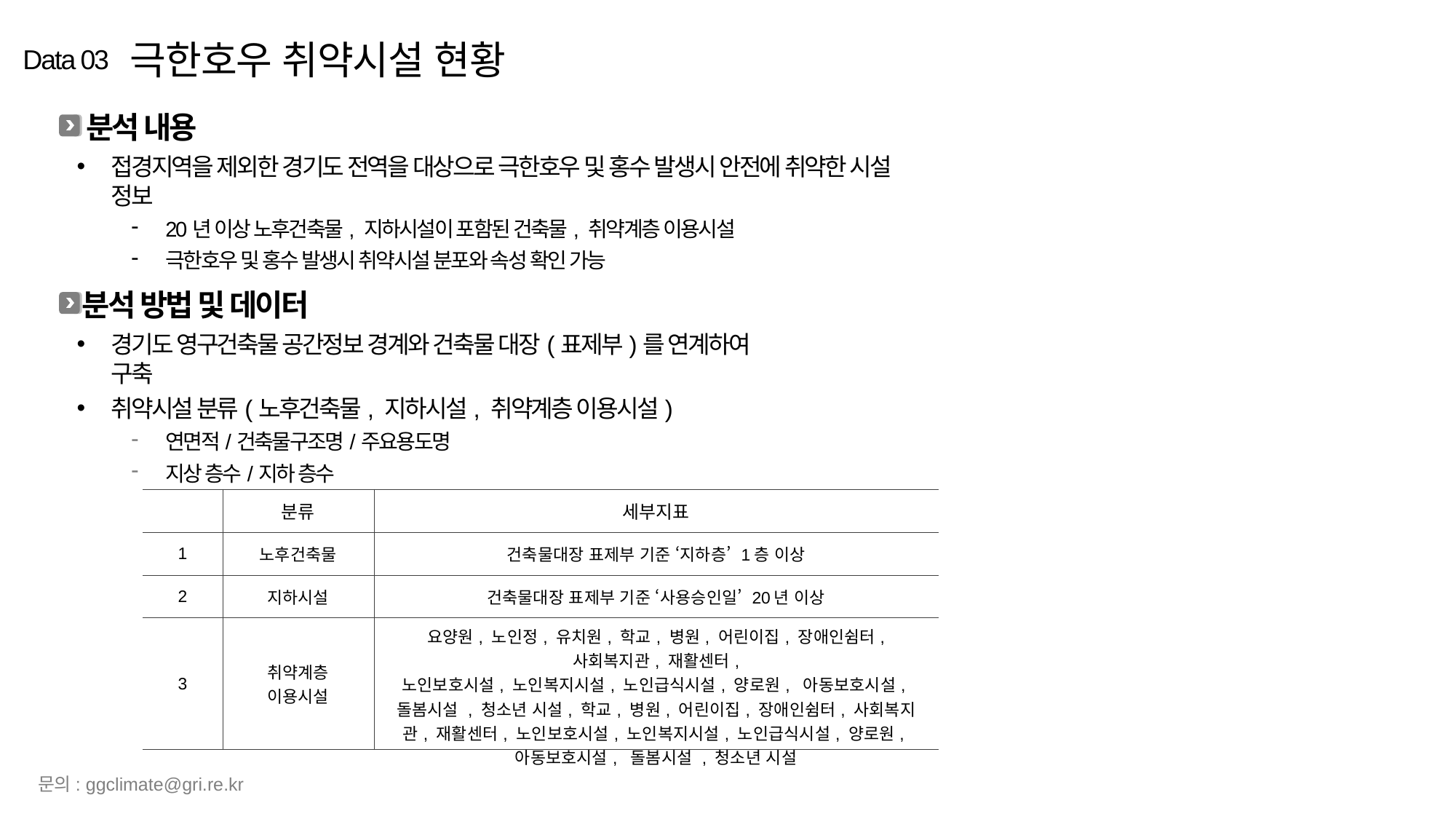

극한호우 취약시설 현황
Data 03
분석 내용

접경지역을 제외한 경기도 전역을 대상으로 극한호우 및 홍수 발생시 안전에 취약한 시설 정보
20년 이상 노후건축물, 지하시설이 포함된 건축물, 취약계층 이용시설
극한호우 및 홍수 발생시 취약시설 분포와 속성 확인 가능
분석 방법 및 데이터

경기도 영구건축물 공간정보 경계와 건축물 대장(표제부)를 연계하여 구축
취약시설 분류(노후건축물, 지하시설, 취약계층 이용시설)
연면적/건축물구조명/주요용도명
지상 층수/지하 층수
|  | 분류 | 세부지표 |
| --- | --- | --- |
| 1 | 노후건축물 | 건축물대장 표제부 기준 ‘지하층’ 1층 이상 |
| 2 | 지하시설 | 건축물대장 표제부 기준 ‘사용승인일’ 20년 이상 |
| 3 | 취약계층 이용시설 | 요양원, 노인정, 유치원, 학교, 병원, 어린이집, 장애인쉼터, 사회복지관, 재활센터, 노인보호시설, 노인복지시설, 노인급식시설, 양로원, 아동보호시설, 돌봄시설 , 청소년 시설, 학교, 병원, 어린이집, 장애인쉼터, 사회복지관, 재활센터, 노인보호시설, 노인복지시설, 노인급식시설, 양로원,  아동보호시설,  돌봄시설 , 청소년 시설 |
문의: ggclimate@gri.re.kr